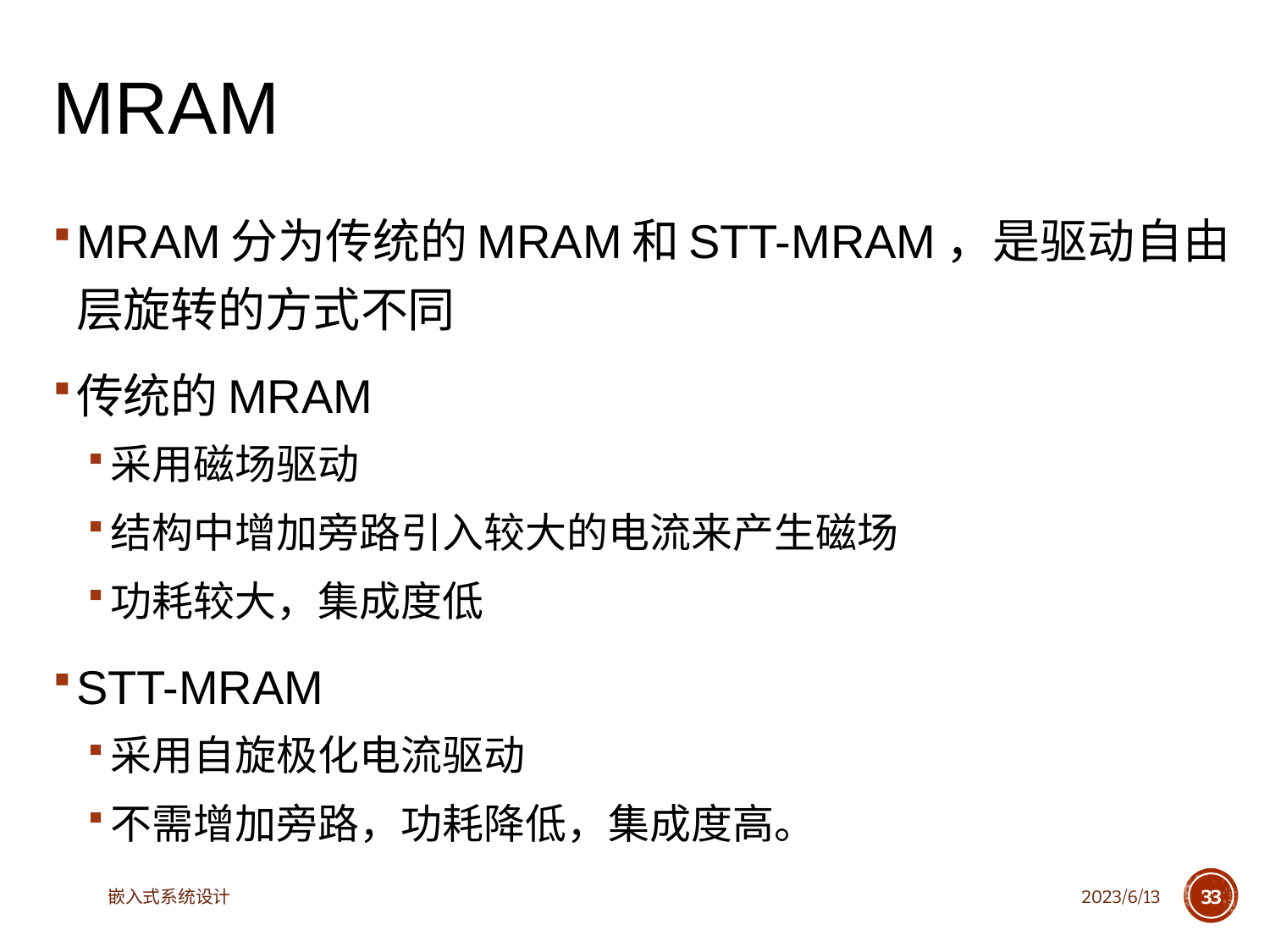

# MRAM
MRAM分为传统的MRAM和STT-MRAM，是驱动自由层旋转的方式不同
传统的MRAM
采用磁场驱动
结构中增加旁路引入较大的电流来产生磁场
功耗较大，集成度低
STT-MRAM
采用自旋极化电流驱动
不需增加旁路，功耗降低，集成度高。
嵌入式系统设计
2023/6/13
33